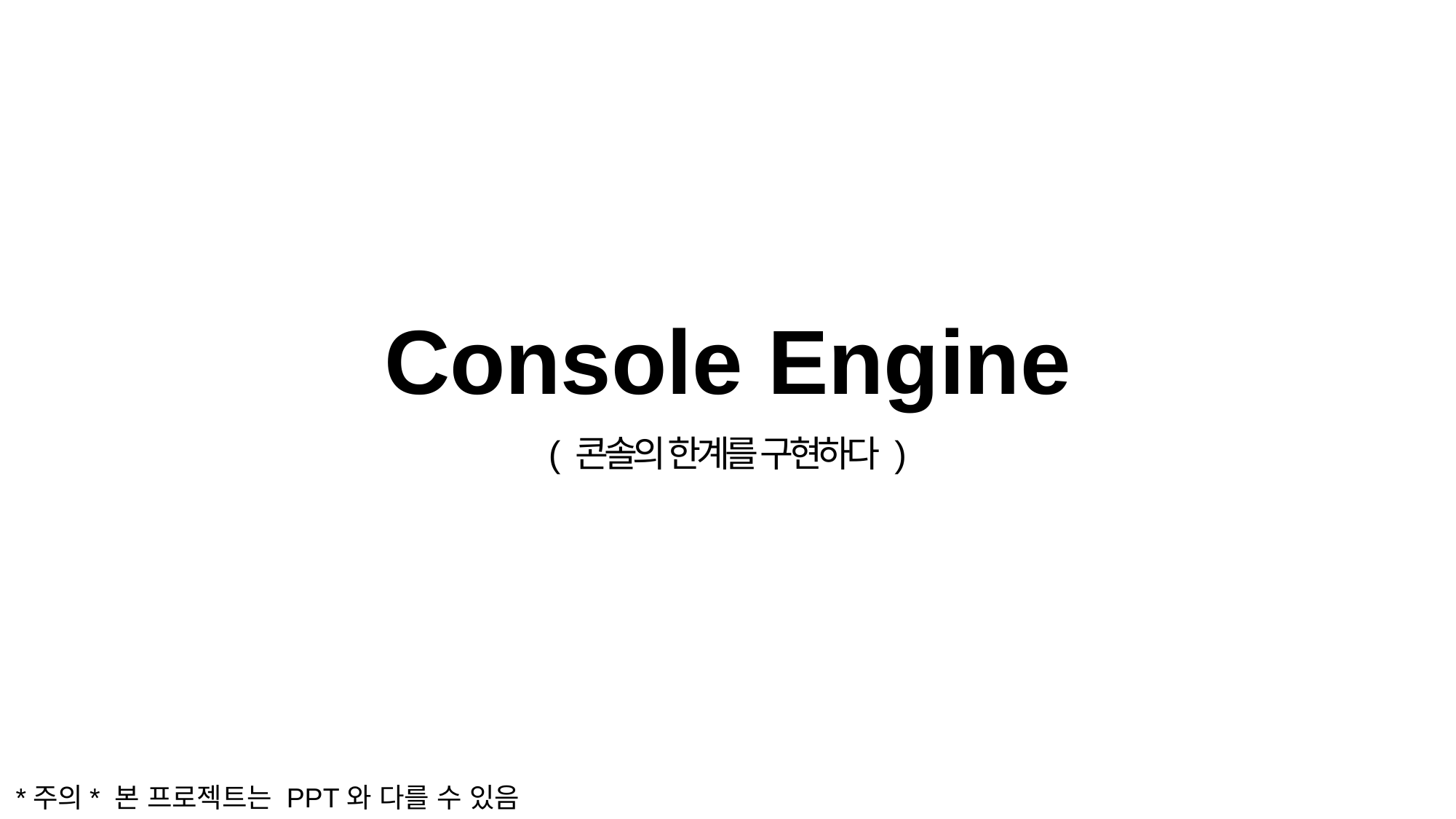

# Console Engine
( 콘솔의 한계를 구현하다 )
*주의* 본 프로젝트는 PPT와 다를 수 있음